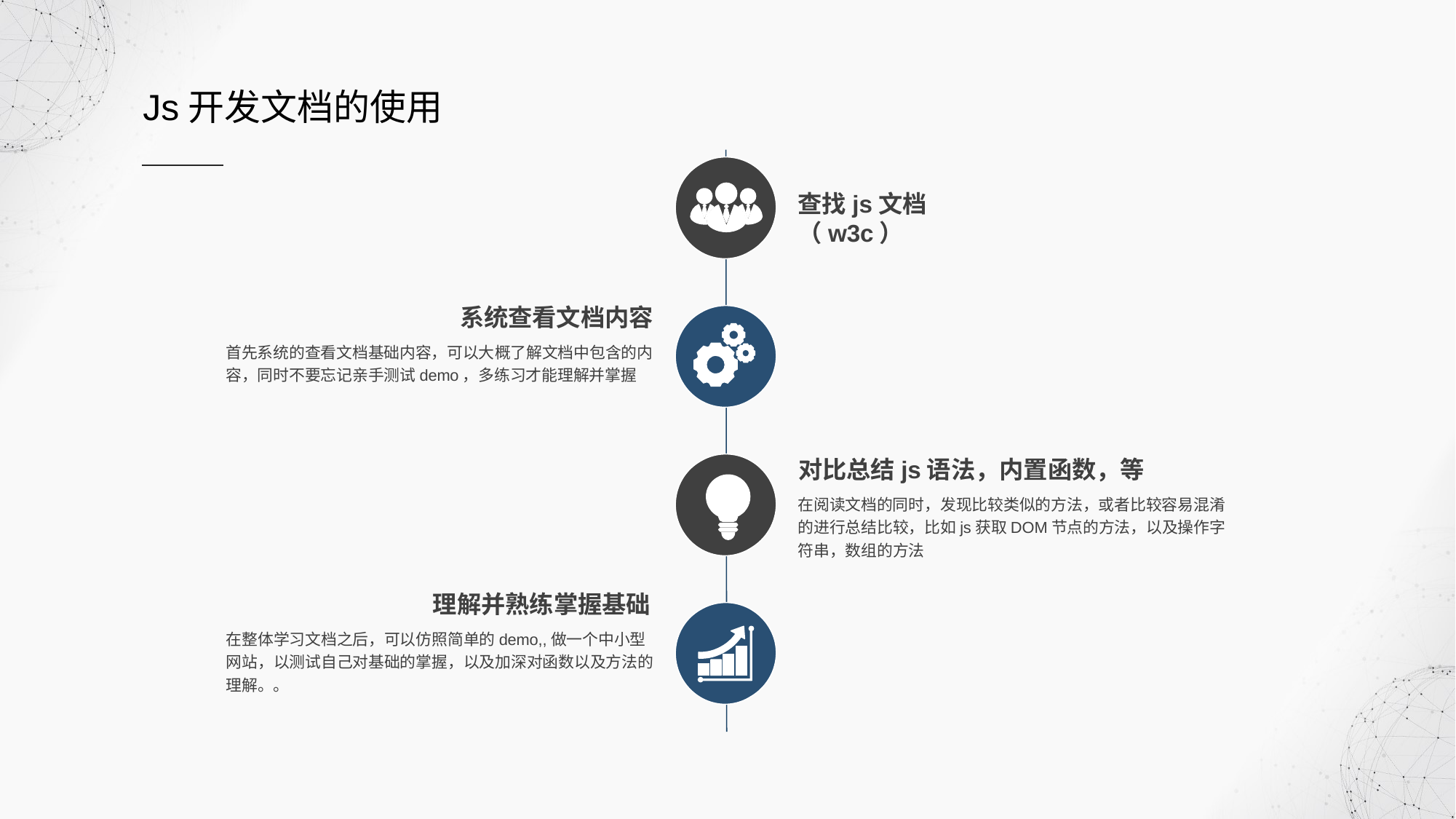

Js开发文档的使用

查找js文档（w3c）

系统查看文档内容
首先系统的查看文档基础内容，可以大概了解文档中包含的内容，同时不要忘记亲手测试demo，多练习才能理解并掌握

对比总结js语法，内置函数，等
在阅读文档的同时，发现比较类似的方法，或者比较容易混淆的进行总结比较，比如js获取DOM节点的方法，以及操作字符串，数组的方法
理解并熟练掌握基础
在整体学习文档之后，可以仿照简单的demo,,做一个中小型网站，以测试自己对基础的掌握，以及加深对函数以及方法的理解。。